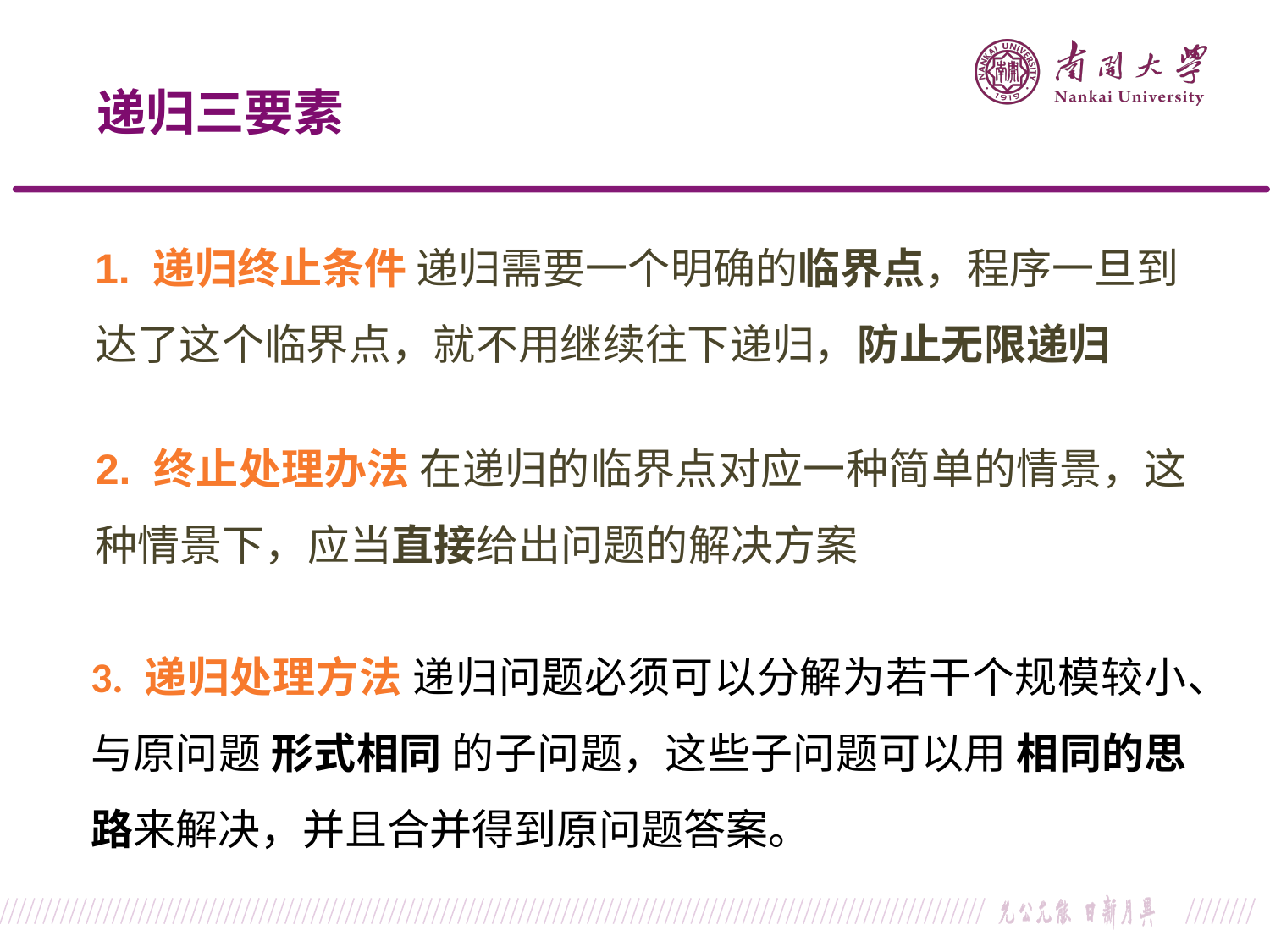

递归三要素
1. 递归终止条件 递归需要一个明确的临界点，程序一旦到达了这个临界点，就不用继续往下递归，防止无限递归
2. 终止处理办法 在递归的临界点对应一种简单的情景，这种情景下，应当直接给出问题的解决方案
3. 递归处理方法 递归问题必须可以分解为若干个规模较小、与原问题 形式相同 的子问题，这些子问题可以用 相同的思路来解决，并且合并得到原问题答案。